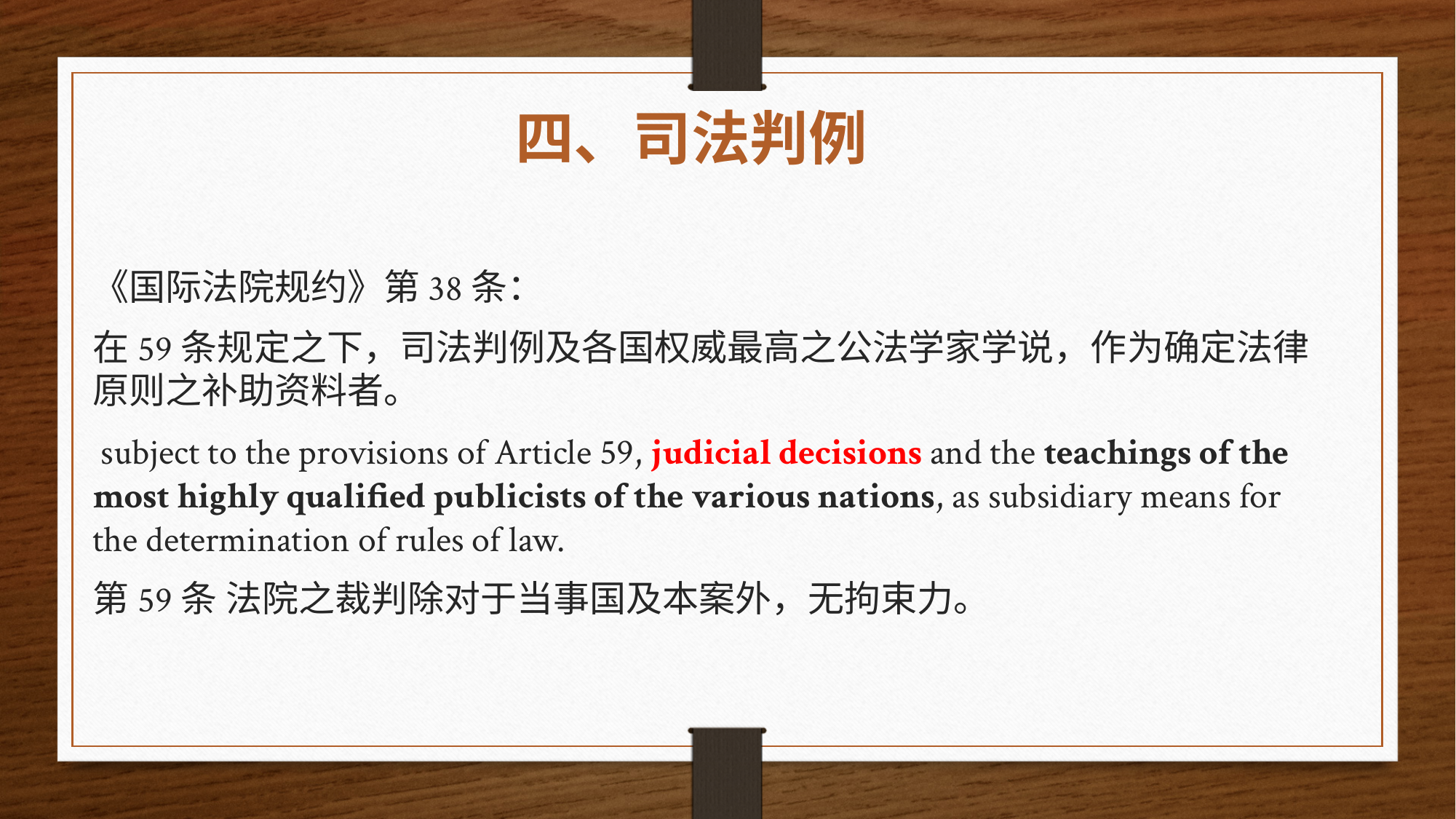

# 四、司法判例

《国际法院规约》第38条：
在59条规定之下，司法判例及各国权威最高之公法学家学说，作为确定法律原则之补助资料者。
 subject to the provisions of Article 59, judicial decisions and the teachings of the most highly qualified publicists of the various nations, as subsidiary means for the determination of rules of law.
第59条 法院之裁判除对于当事国及本案外，无拘束力。